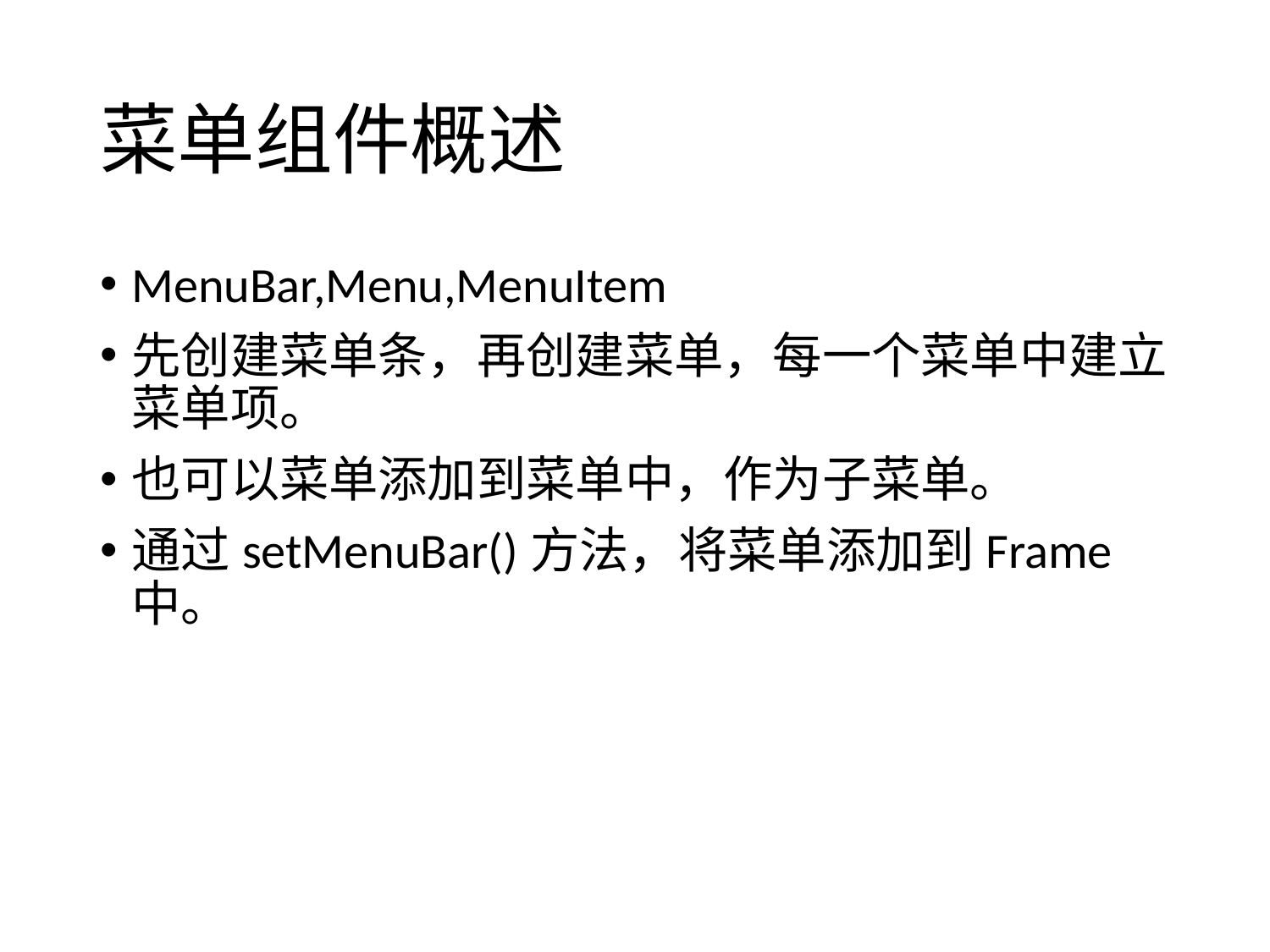

# 菜单组件概述
MenuBar,Menu,MenuItem
先创建菜单条，再创建菜单，每一个菜单中建立菜单项。
也可以菜单添加到菜单中，作为子菜单。
通过setMenuBar()方法，将菜单添加到Frame中。